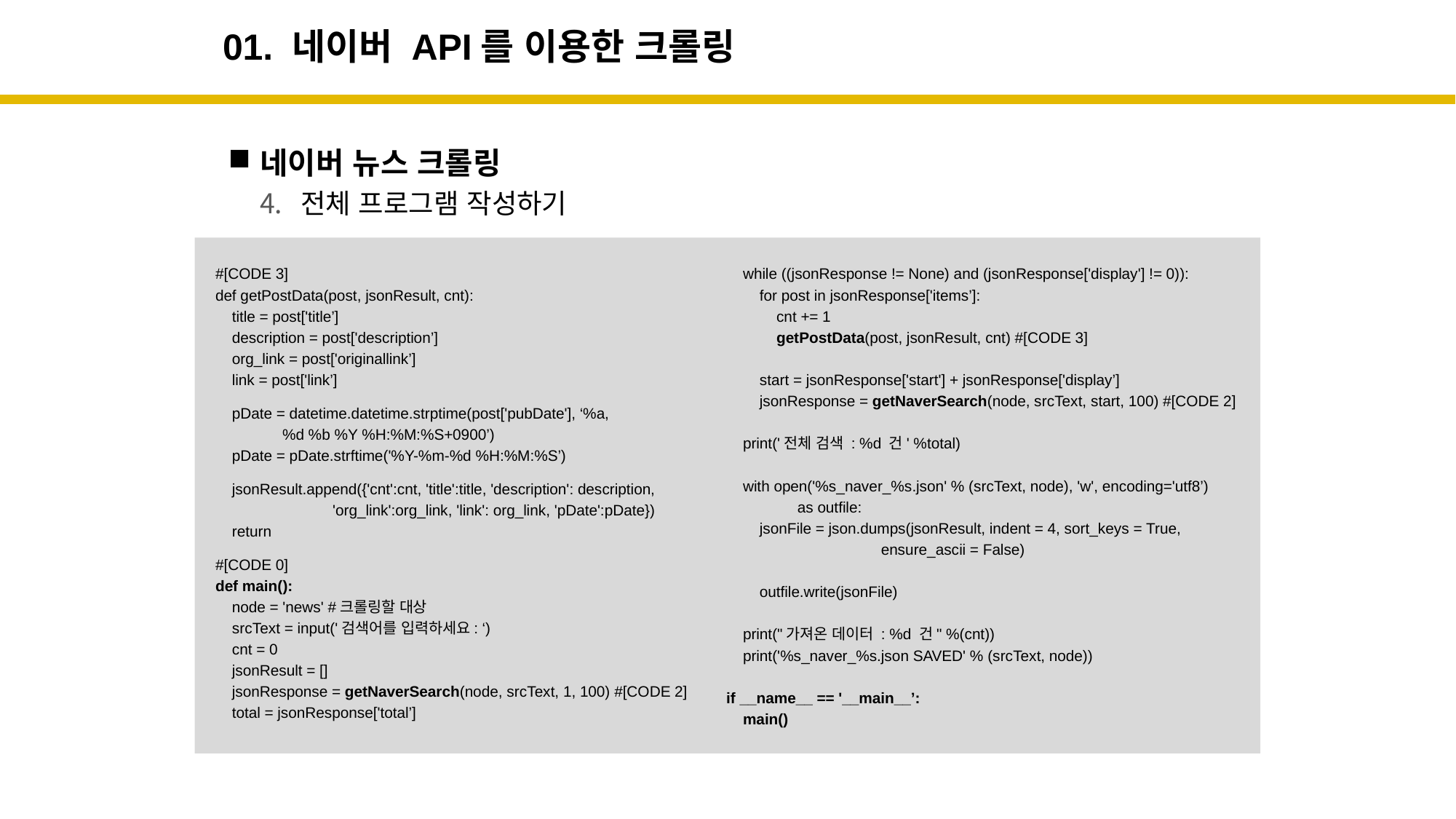

# 01. 네이버 API를 이용한 크롤링
네이버 뉴스 크롤링
전체 프로그램 작성하기

#[CODE 3]
def getPostData(post, jsonResult, cnt):
    title = post['title’]
    description = post['description’]
    org_link = post['originallink’]
    link = post['link’]

    pDate = datetime.datetime.strptime(post['pubDate'], ‘%a,
                %d %b %Y %H:%M:%S+0900’)
    pDate = pDate.strftime('%Y-%m-%d %H:%M:%S’)

    jsonResult.append({'cnt':cnt, 'title':title, 'description': description,
                            'org_link':org_link, 'link': org_link, 'pDate':pDate})
    return

#[CODE 0]
def main():
    node = 'news' #크롤링할 대상
    srcText = input('검색어를 입력하세요: ‘)
    cnt = 0
    jsonResult = []
    jsonResponse = getNaverSearch(node, srcText, 1, 100) #[CODE 2]
    total = jsonResponse['total’]
    while ((jsonResponse != None) and (jsonResponse['display'] != 0)):
        for post in jsonResponse['items’]:
            cnt += 1
            getPostData(post, jsonResult, cnt) #[CODE 3]

        start = jsonResponse['start'] + jsonResponse['display’]
        jsonResponse = getNaverSearch(node, srcText, start, 100) #[CODE 2]

    print('전체 검색 : %d 건' %total)

    with open('%s_naver_%s.json' % (srcText, node), 'w', encoding='utf8’)
                 as outfile:
        jsonFile = json.dumps(jsonResult, indent = 4, sort_keys = True,
                                     ensure_ascii = False)

        outfile.write(jsonFile)

    print("가져온 데이터 : %d 건" %(cnt))
    print('%s_naver_%s.json SAVED' % (srcText, node))

if __name__ == '__main__’:
    main()